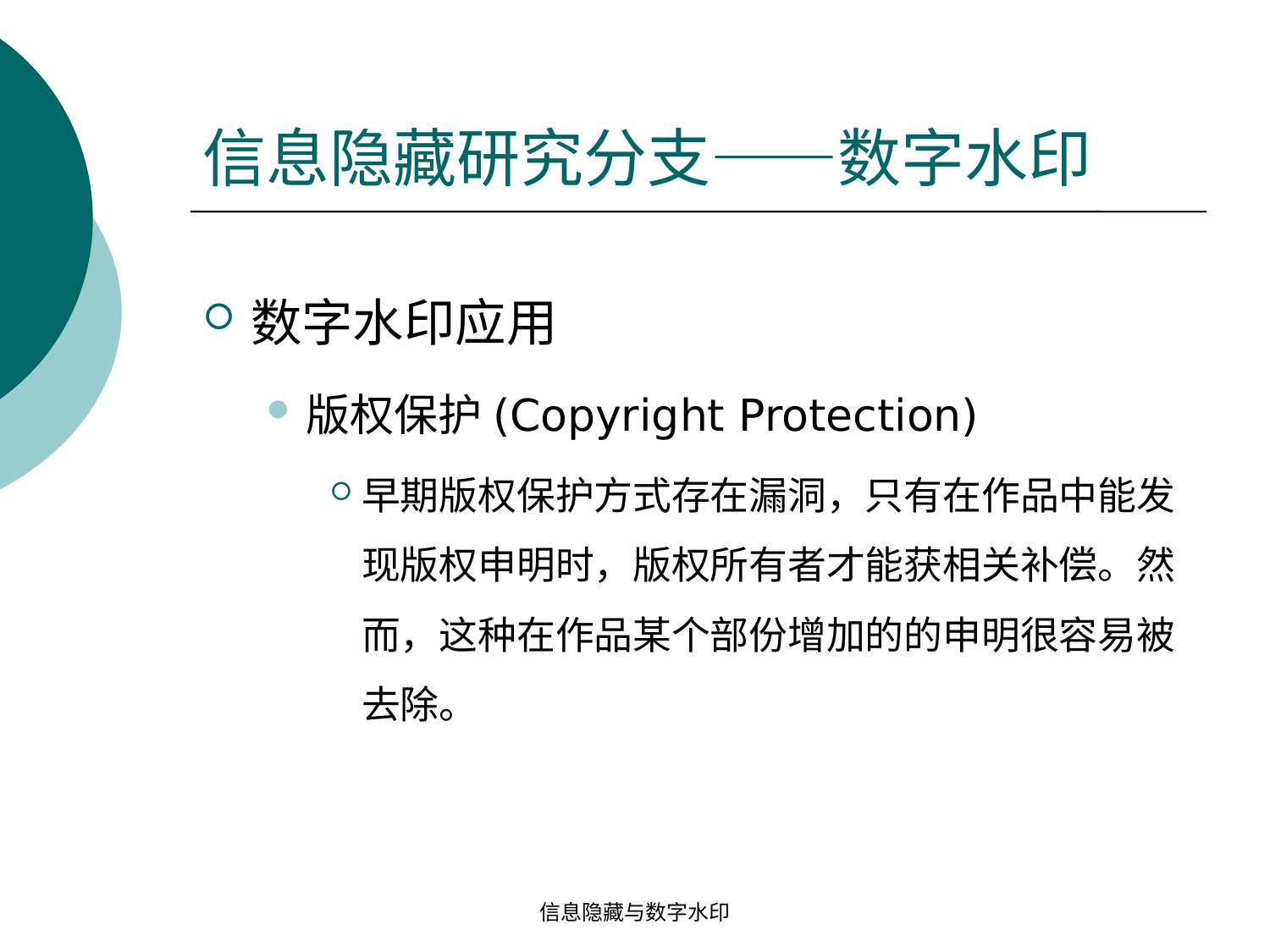

# 信息隐藏研究分支——数字水印
数字水印应用
版权保护(Copyright Protection)
早期版权保护方式存在漏洞，只有在作品中能发现版权申明时，版权所有者才能获相关补偿。然而，这种在作品某个部份增加的的申明很容易被去除。

信息隐藏与数字水印
70